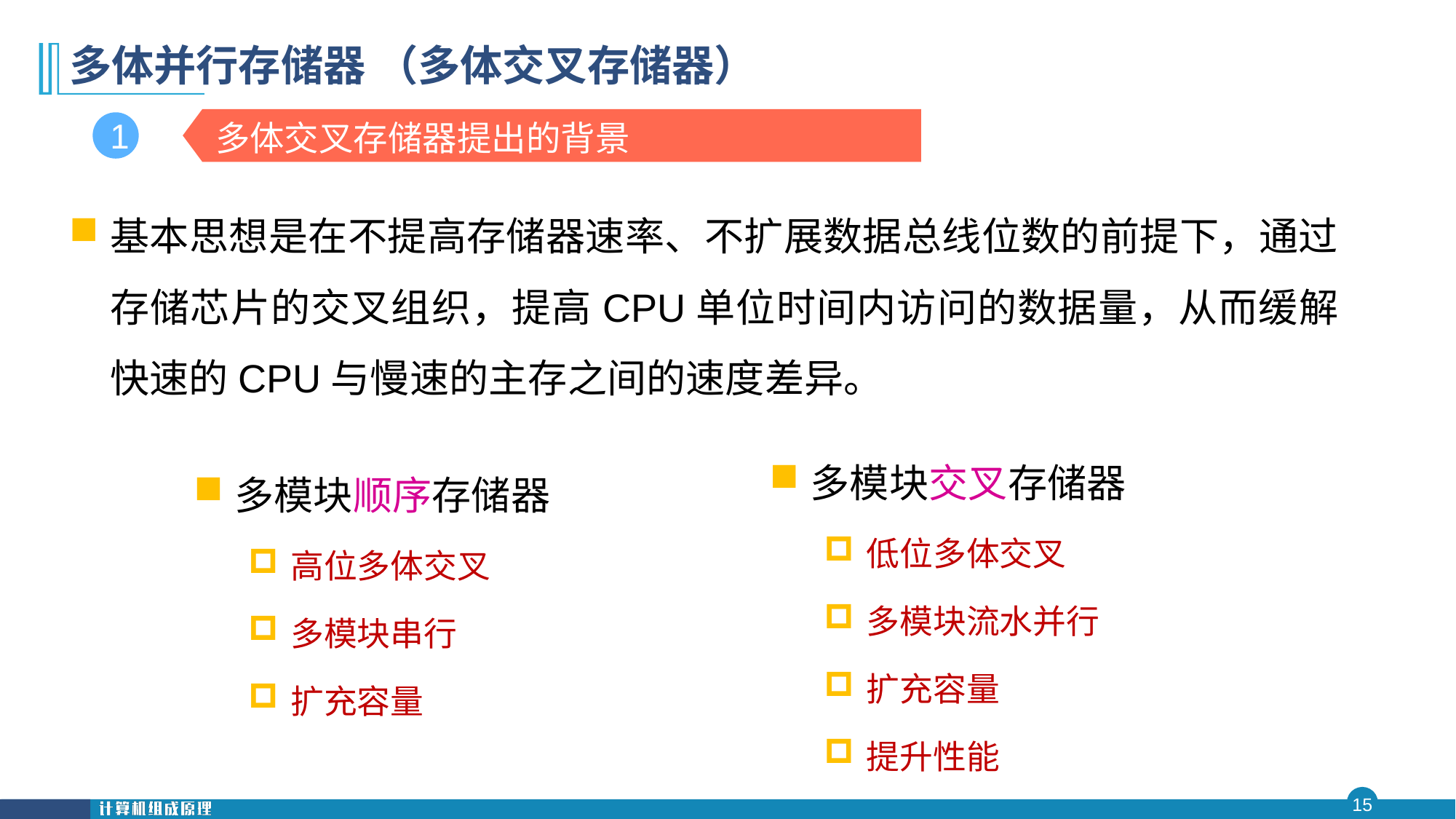

# 多体并行存储器 （多体交叉存储器）

多体交叉存储器提出的背景
1
基本思想是在不提高存储器速率、不扩展数据总线位数的前提下，通过存储芯片的交叉组织，提高CPU单位时间内访问的数据量，从而缓解快速的CPU与慢速的主存之间的速度差异。
多模块交叉存储器
低位多体交叉
多模块流水并行
扩充容量
提升性能
多模块顺序存储器
高位多体交叉
多模块串行
扩充容量